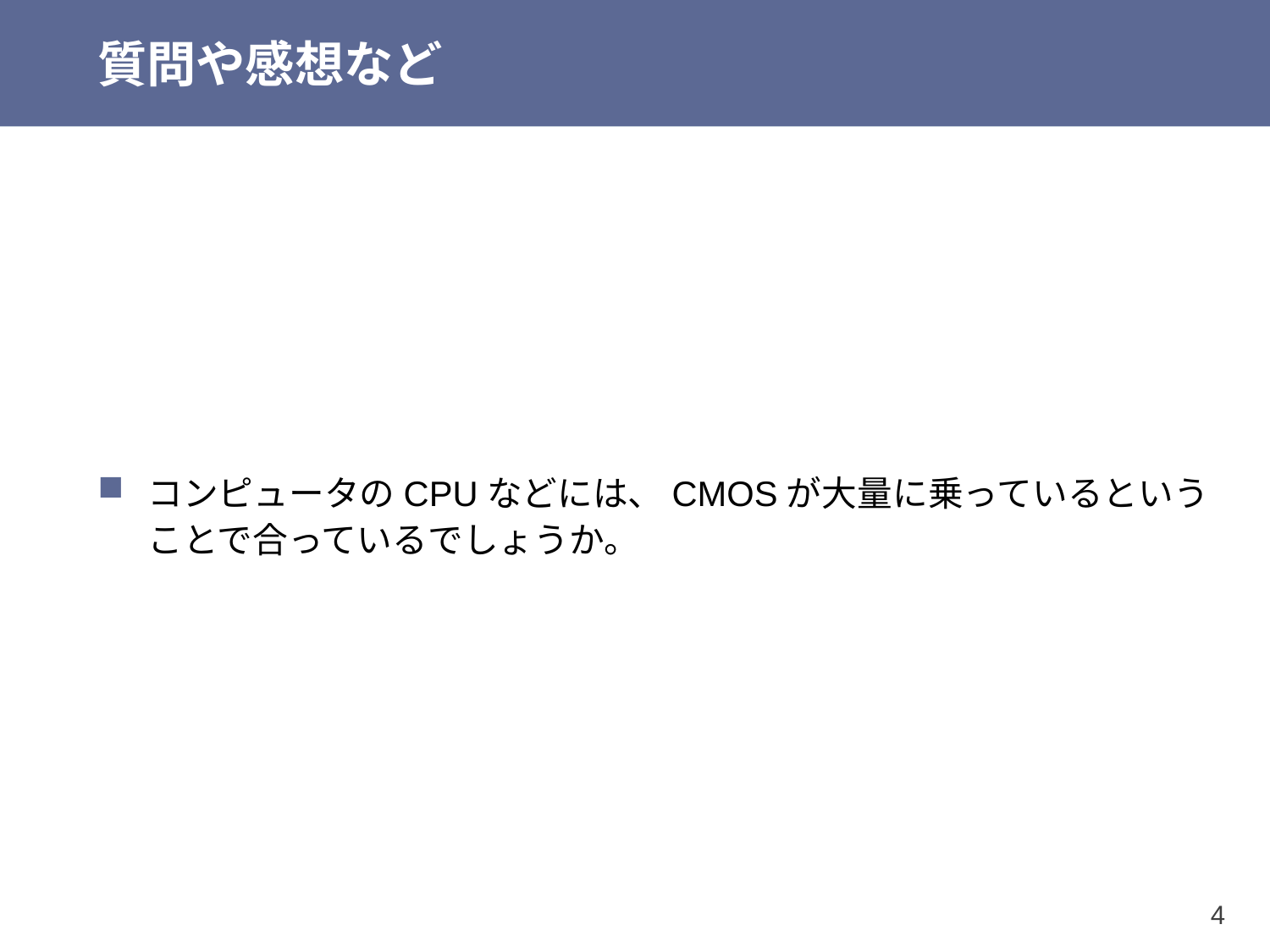

# 質問や感想など
コンピュータのCPUなどには、CMOSが大量に乗っているということで合っているでしょうか。